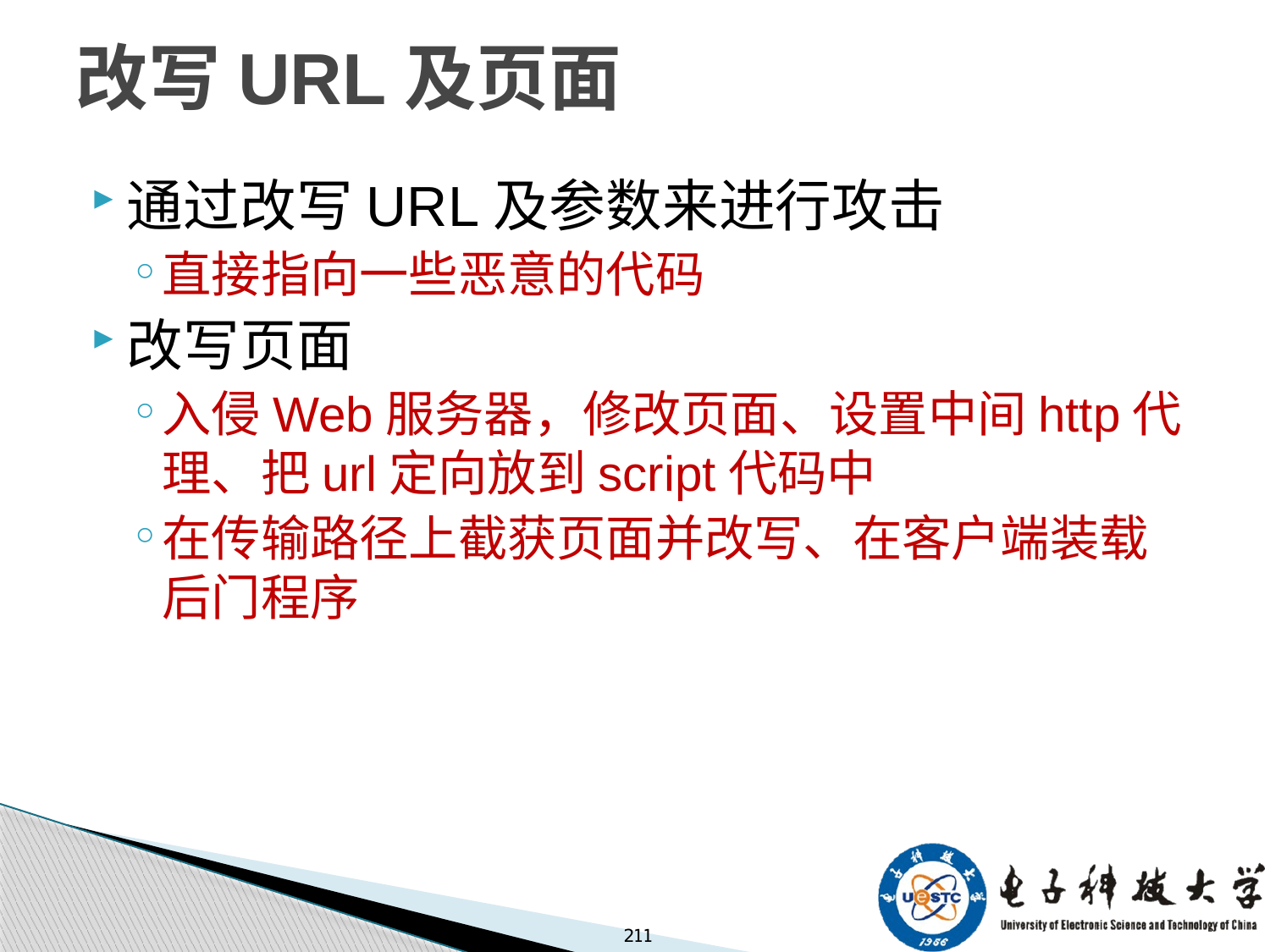

# 改写URL及页面
通过改写URL及参数来进行攻击
直接指向一些恶意的代码
改写页面
入侵Web服务器，修改页面、设置中间http代理、把url定向放到script代码中
在传输路径上截获页面并改写、在客户端装载后门程序
211